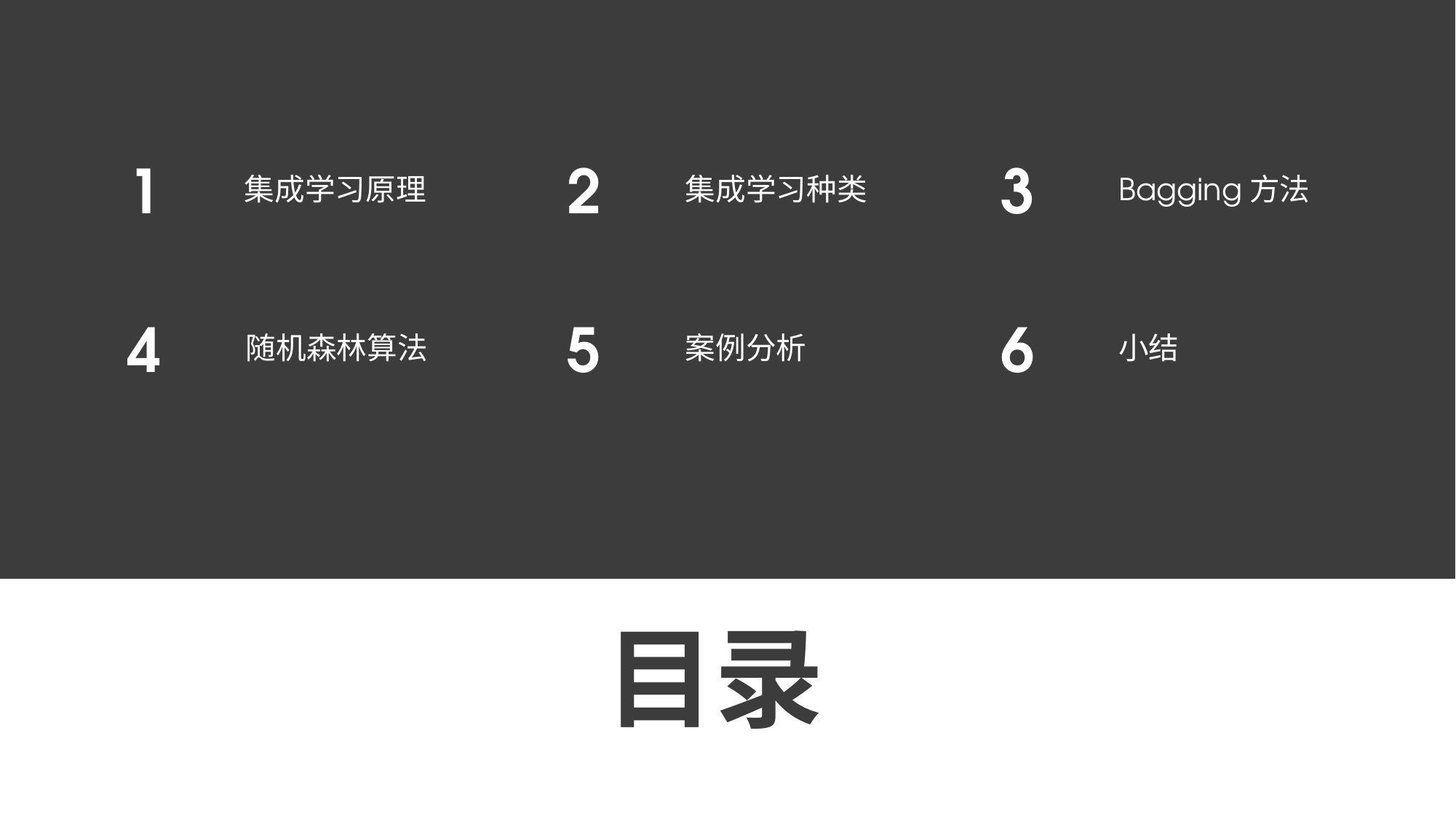

1
2
3
集成学习原理
集成学习种类
Bagging方法
4
5
6
案例分析

随机森林算法
小结
目录